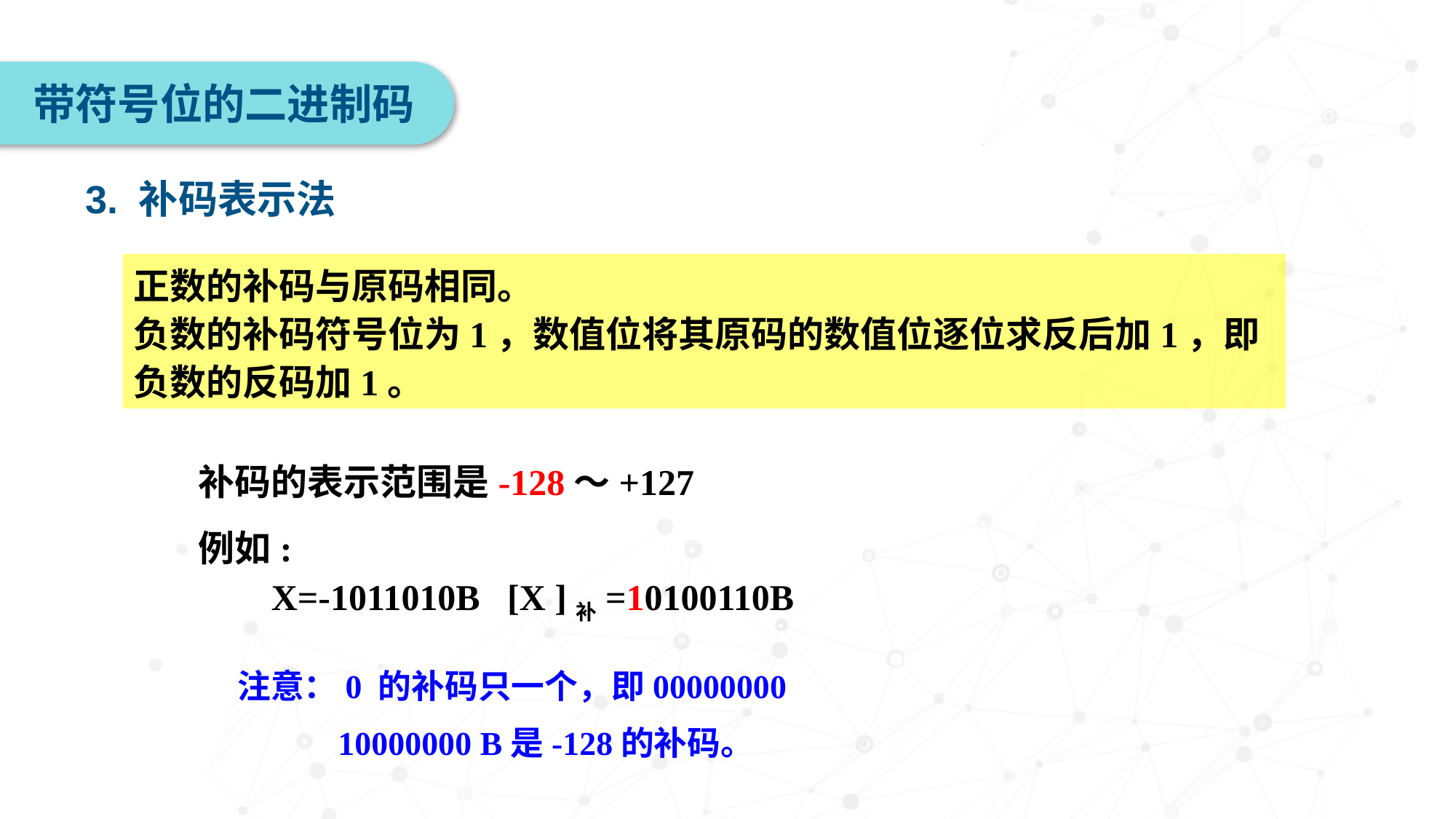

带符号位的二进制码
3. 补码表示法
正数的补码与原码相同。
负数的补码符号位为1，数值位将其原码的数值位逐位求反后加1，即负数的反码加1。
补码的表示范围是-128～+127
例如:
        X=-1011010B   [X ]补=10100110B
注意：0 的补码只一个，即00000000
            10000000 B是-128的补码。
37